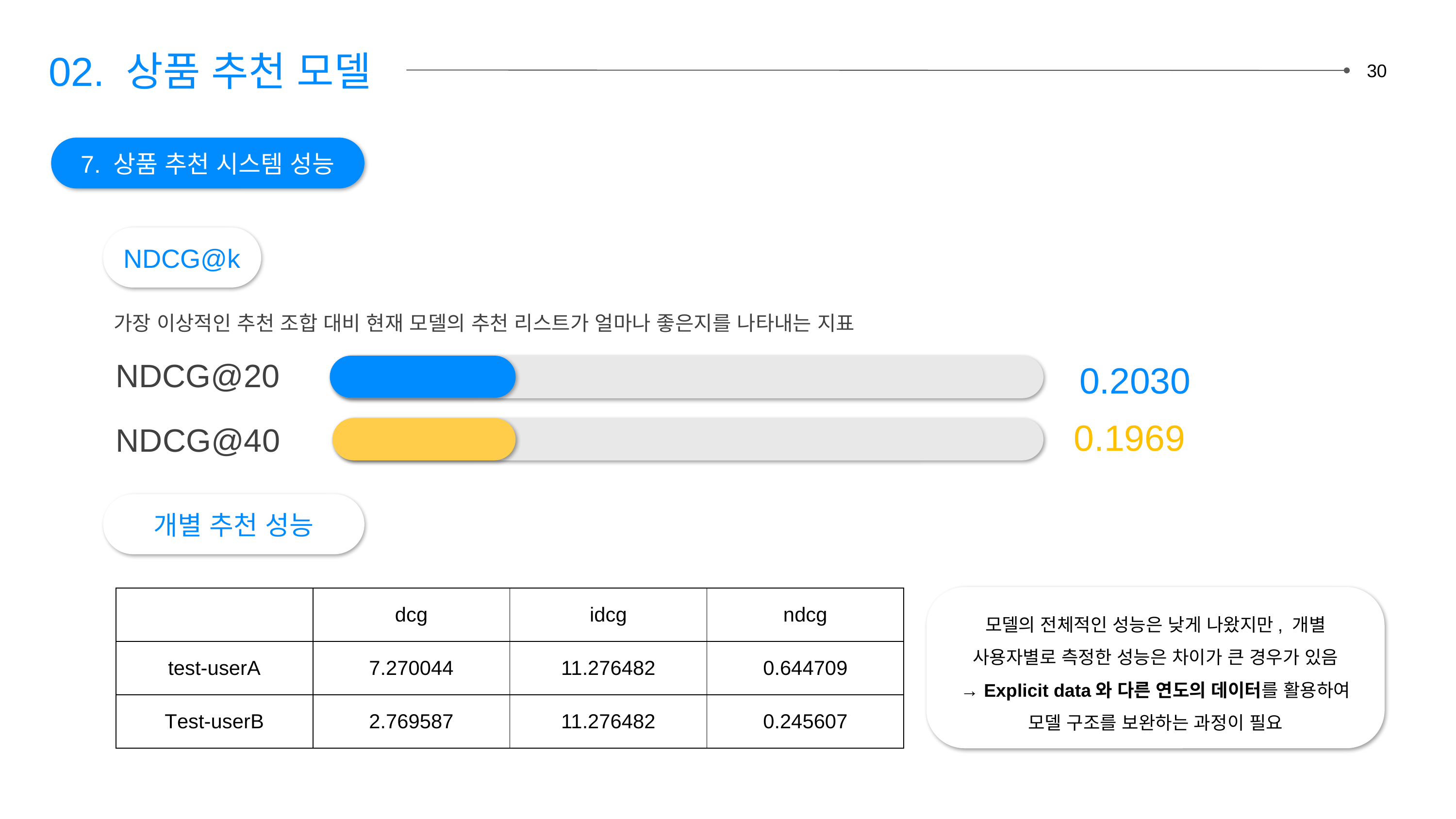

02. 상품 추천 모델
30
7. 상품 추천 시스템 성능
NDCG@k
가장 이상적인 추천 조합 대비 현재 모델의 추천 리스트가 얼마나 좋은지를 나타내는 지표
NDCG@20
0.2030

0.1969
NDCG@40

개별 추천 성능
모델의 전체적인 성능은 낮게 나왔지만, 개별 사용자별로 측정한 성능은 차이가 큰 경우가 있음
 → Explicit data와 다른 연도의 데이터를 활용하여
모델 구조를 보완하는 과정이 필요
|  | dcg | idcg | ndcg |
| --- | --- | --- | --- |
| test-userA | 7.270044 | 11.276482 | 0.644709 |
| Test-userB | 2.769587 | 11.276482 | 0.245607 |